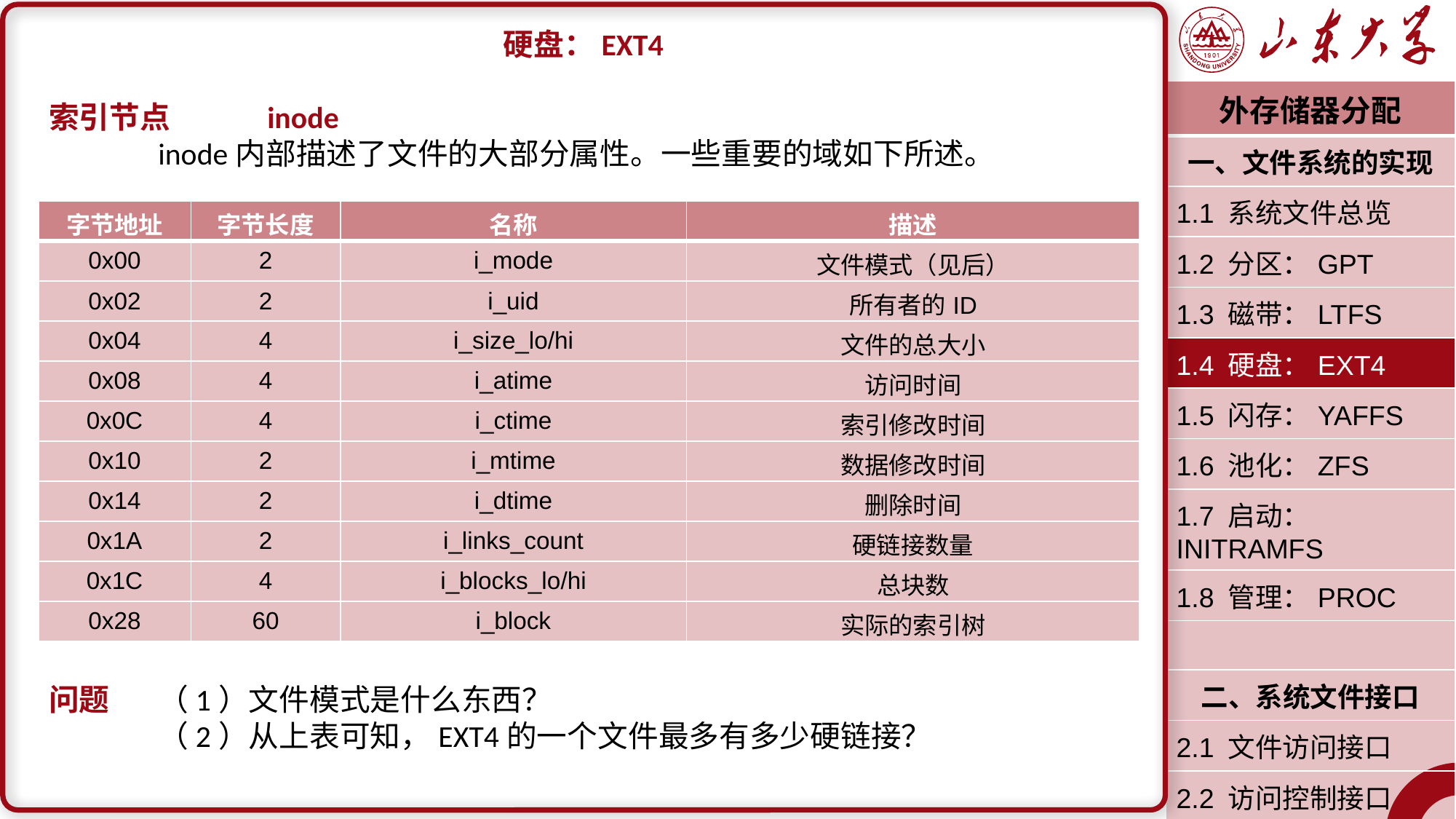

硬盘：EXT4

索引节点	inode
	inode内部描述了文件的大部分属性。一些重要的域如下所述。

问题	（1）文件模式是什么东西？
	（2）从上表可知，EXT4的一个文件最多有多少硬链接？
| 外存储器分配 |
| --- |
| 一、文件系统的实现 |
| 1.1 系统文件总览 |
| 1.2 分区：GPT |
| 1.3 磁带：LTFS |
| 1.4 硬盘：EXT4 |
| 1.5 闪存：YAFFS |
| 1.6 池化：ZFS |
| 1.7 启动：INITRAMFS |
| 1.8 管理：PROC |
|  |
| 二、系统文件接口 |
| 2.1 文件访问接口 |
| 2.2 访问控制接口 |
| 潘润宇 2023.04 |
| 字节地址 | 字节长度 | 名称 | 描述 |
| --- | --- | --- | --- |
| 0x00 | 2 | i\_mode | 文件模式（见后） |
| 0x02 | 2 | i\_uid | 所有者的ID |
| 0x04 | 4 | i\_size\_lo/hi | 文件的总大小 |
| 0x08 | 4 | i\_atime | 访问时间 |
| 0x0C | 4 | i\_ctime | 索引修改时间 |
| 0x10 | 2 | i\_mtime | 数据修改时间 |
| 0x14 | 2 | i\_dtime | 删除时间 |
| 0x1A | 2 | i\_links\_count | 硬链接数量 |
| 0x1C | 4 | i\_blocks\_lo/hi | 总块数 |
| 0x28 | 60 | i\_block | 实际的索引树 |